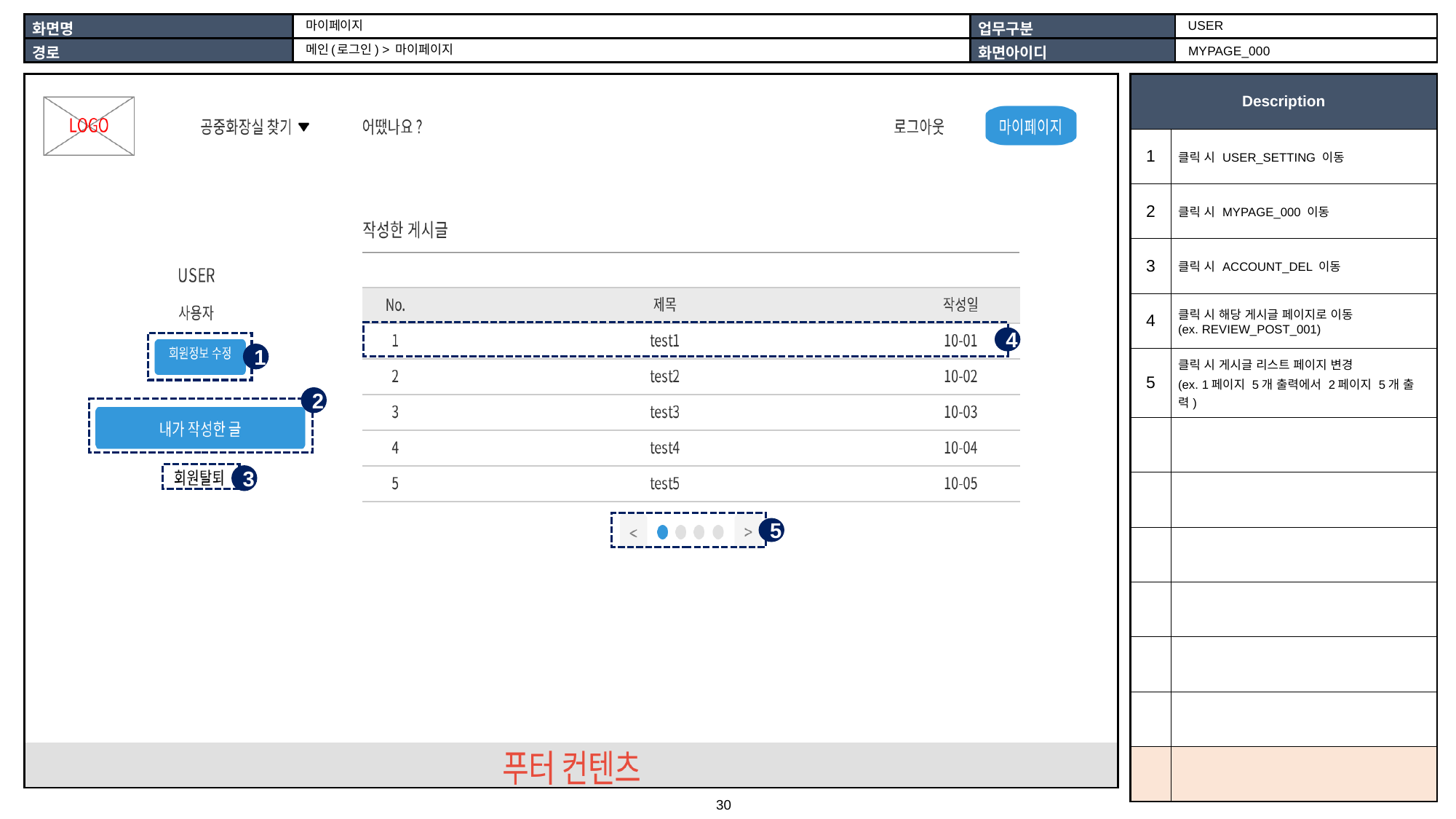

USER
마이페이지
메인(로그인) > 마이페이지
MYPAGE_000
|  |
| --- |
| Description |  |
| --- | --- |
| 1 | 클릭 시 USER\_SETTING 이동 |
| 2 | 클릭 시 MYPAGE\_000 이동 |
| 3 | 클릭 시 ACCOUNT\_DEL 이동 |
| 4 | 클릭 시 해당 게시글 페이지로 이동 (ex. REVIEW\_POST\_001) |
| 5 | 클릭 시 게시글 리스트 페이지 변경 (ex. 1페이지 5개 출력에서 2페이지 5개 출력) |
|  |  |
|  |  |
|  |  |
|  |  |
|  |  |
|  |  |
|  |  |

4

1
2

3

5